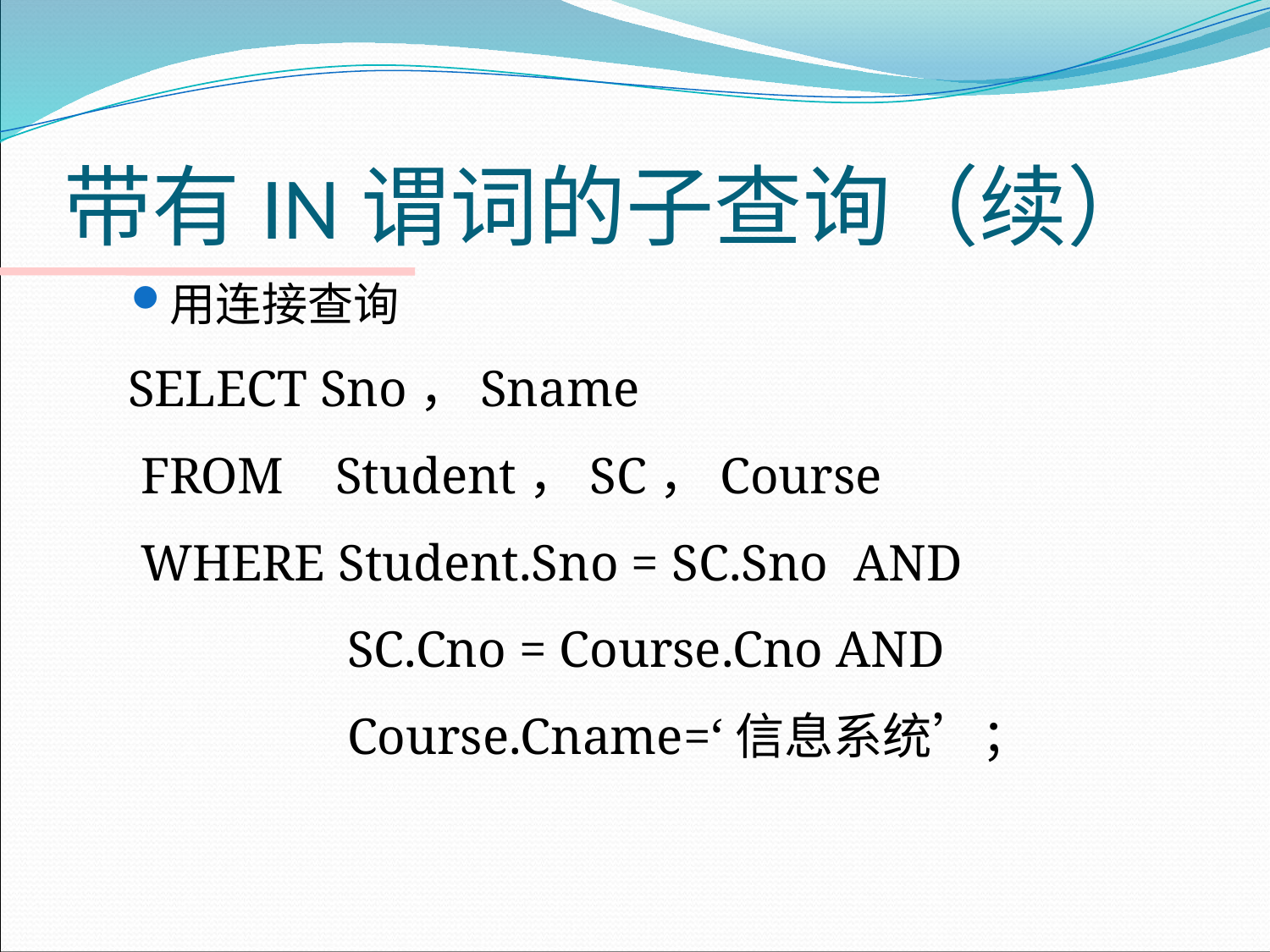

# 带有IN谓词的子查询（续）
用连接查询
    SELECT Sno，Sname
     FROM    Student，SC，Course
     WHERE Student.Sno = SC.Sno  AND
                     SC.Cno = Course.Cno AND
                     Course.Cname=‘信息系统’；

321